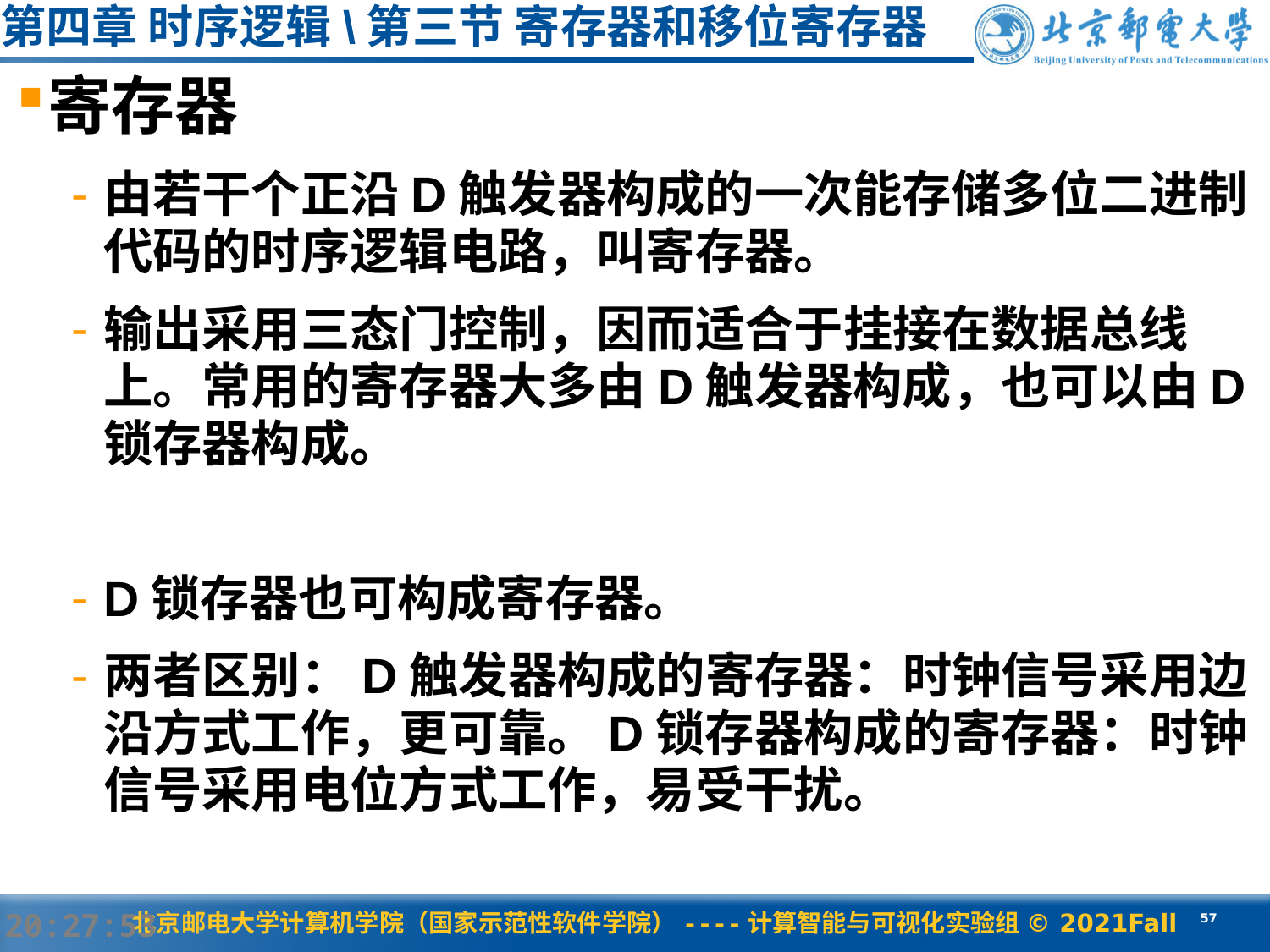

第四章 时序逻辑\第三节 寄存器和移位寄存器
寄存器
由若干个正沿D触发器构成的一次能存储多位二进制代码的时序逻辑电路，叫寄存器。
输出采用三态门控制，因而适合于挂接在数据总线上。常用的寄存器大多由D触发器构成，也可以由D锁存器构成。

D锁存器也可构成寄存器。
两者区别：D触发器构成的寄存器：时钟信号采用边沿方式工作，更可靠。D锁存器构成的寄存器：时钟信号采用电位方式工作，易受干扰。
#